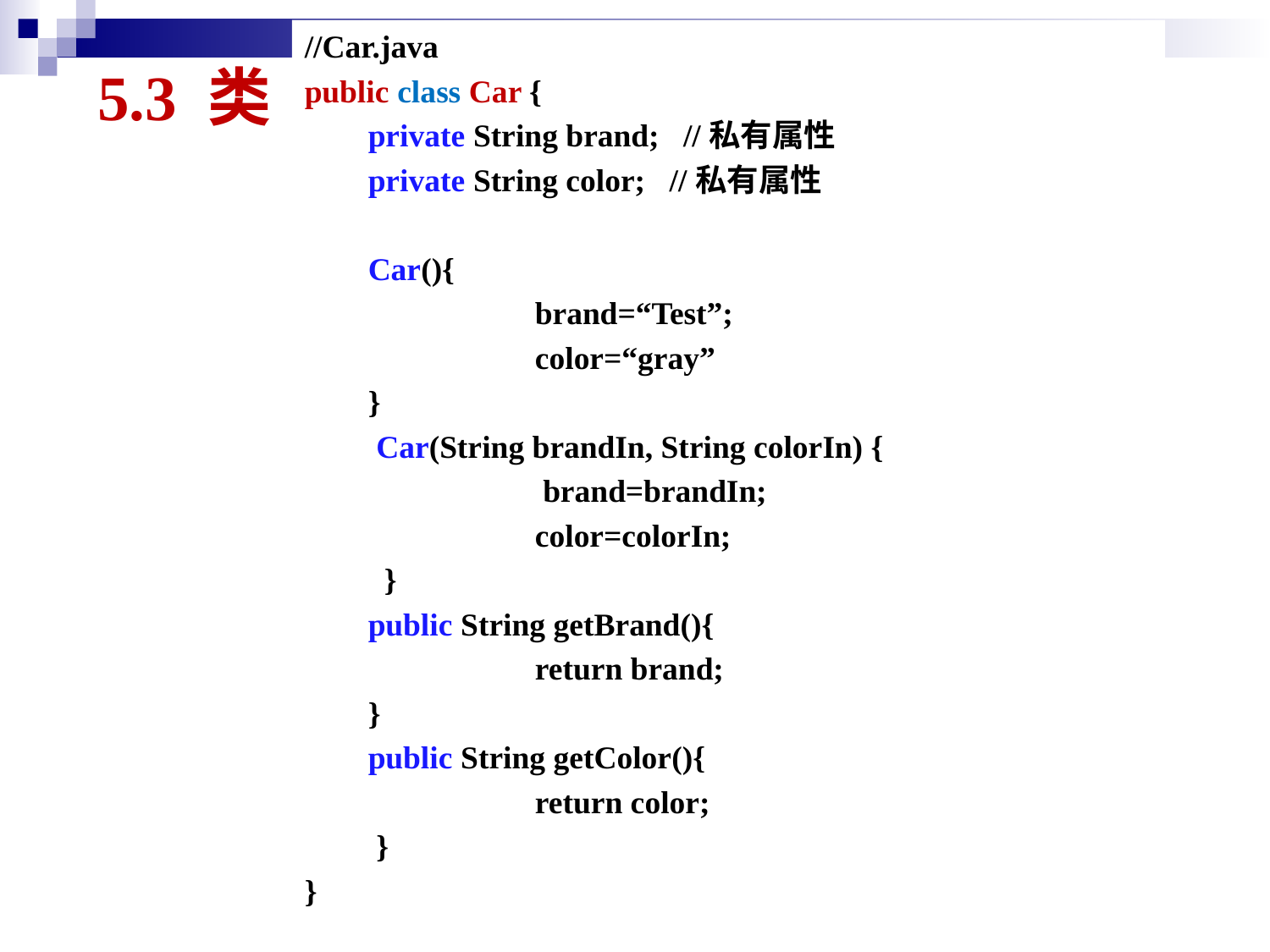

# 5.3 类
//Car.java
public class Car {
private String brand;   //私有属性
private String color;   //私有属性

Car(){
     	brand=“Test”;
      	color=“gray”
}
 Car(String brandIn, String colorIn) {
     	 brand=brandIn;
     	color=colorIn;
  }
public String getBrand(){
		return brand;
}
public String getColor(){
      	return color;
 }
}